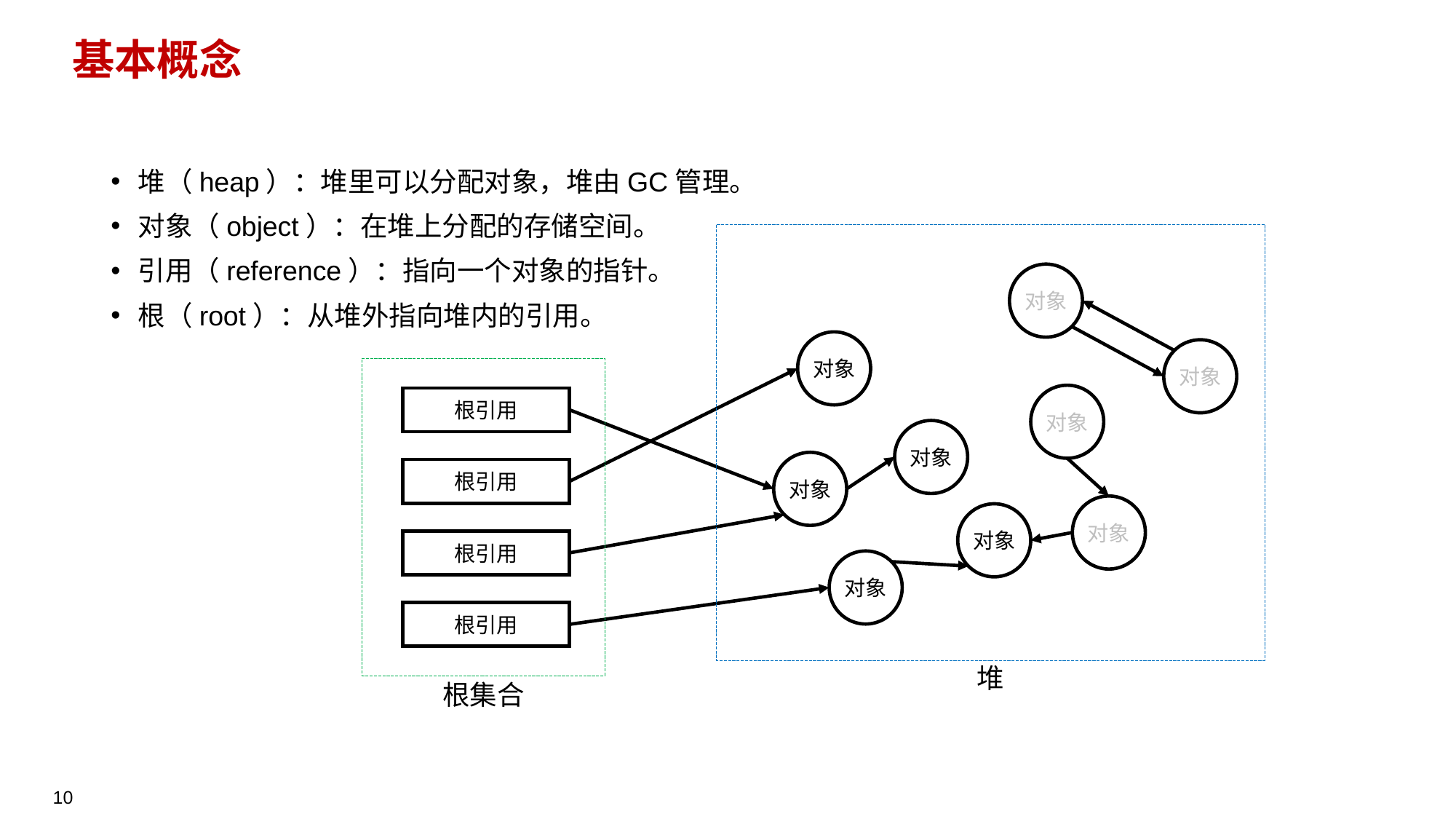

# 基本概念
堆（heap）：堆里可以分配对象，堆由GC管理。
对象（object）：在堆上分配的存储空间。
引用（reference）：指向一个对象的指针。
根（root）：从堆外指向堆内的引用。

对象
对象
对象

对象
根引用
对象
对象
根引用
对象
对象
根引用
对象
根引用
堆
根集合